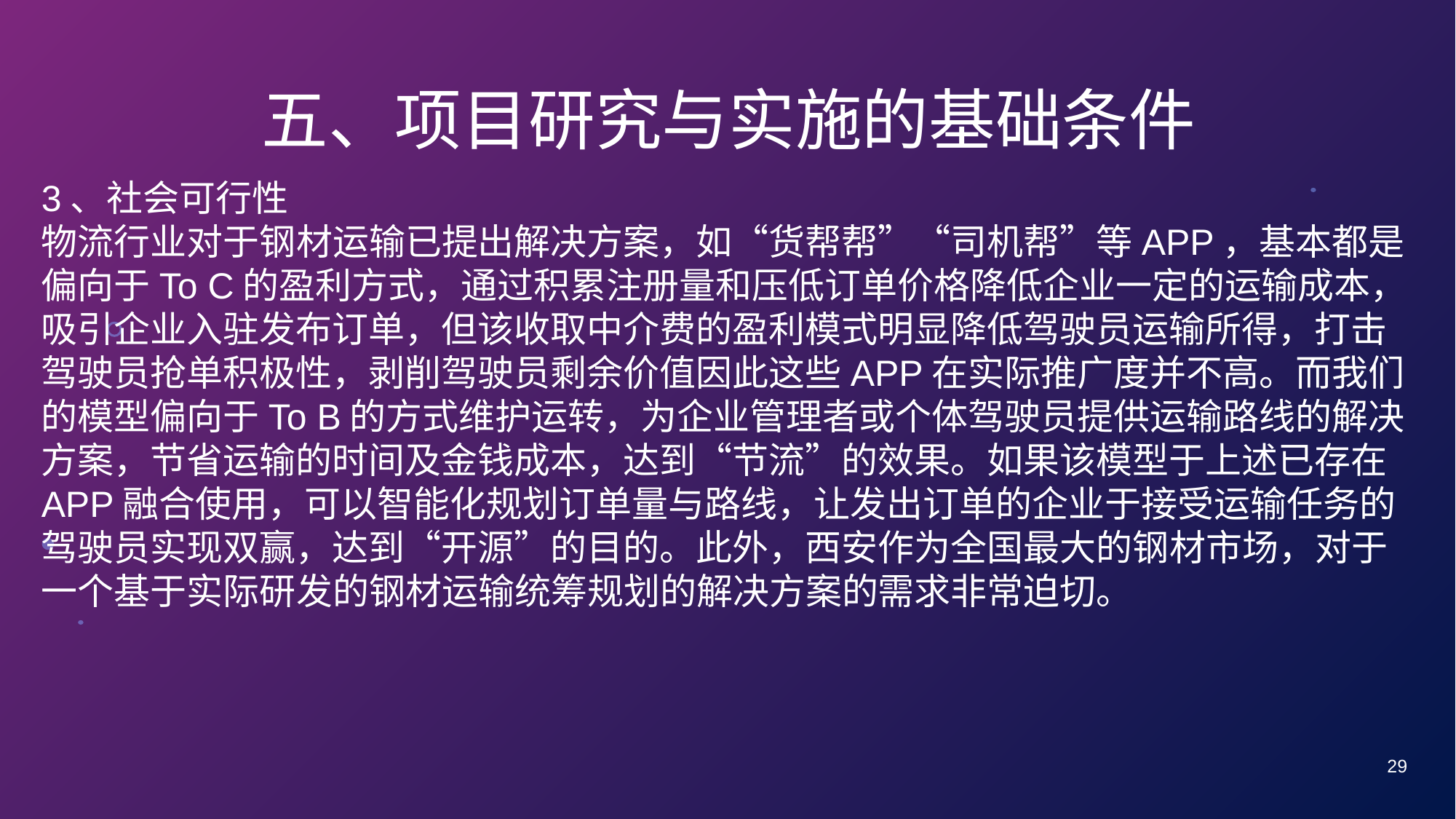

# 五、项目研究与实施的基础条件
3、社会可行性
物流行业对于钢材运输已提出解决方案，如“货帮帮”“司机帮”等APP，基本都是偏向于To C的盈利方式，通过积累注册量和压低订单价格降低企业一定的运输成本，吸引企业入驻发布订单，但该收取中介费的盈利模式明显降低驾驶员运输所得，打击驾驶员抢单积极性，剥削驾驶员剩余价值因此这些APP在实际推广度并不高。而我们的模型偏向于To B的方式维护运转，为企业管理者或个体驾驶员提供运输路线的解决方案，节省运输的时间及金钱成本，达到“节流”的效果。如果该模型于上述已存在APP融合使用，可以智能化规划订单量与路线，让发出订单的企业于接受运输任务的驾驶员实现双赢，达到“开源”的目的。此外，西安作为全国最大的钢材市场，对于一个基于实际研发的钢材运输统筹规划的解决方案的需求非常迫切。
29